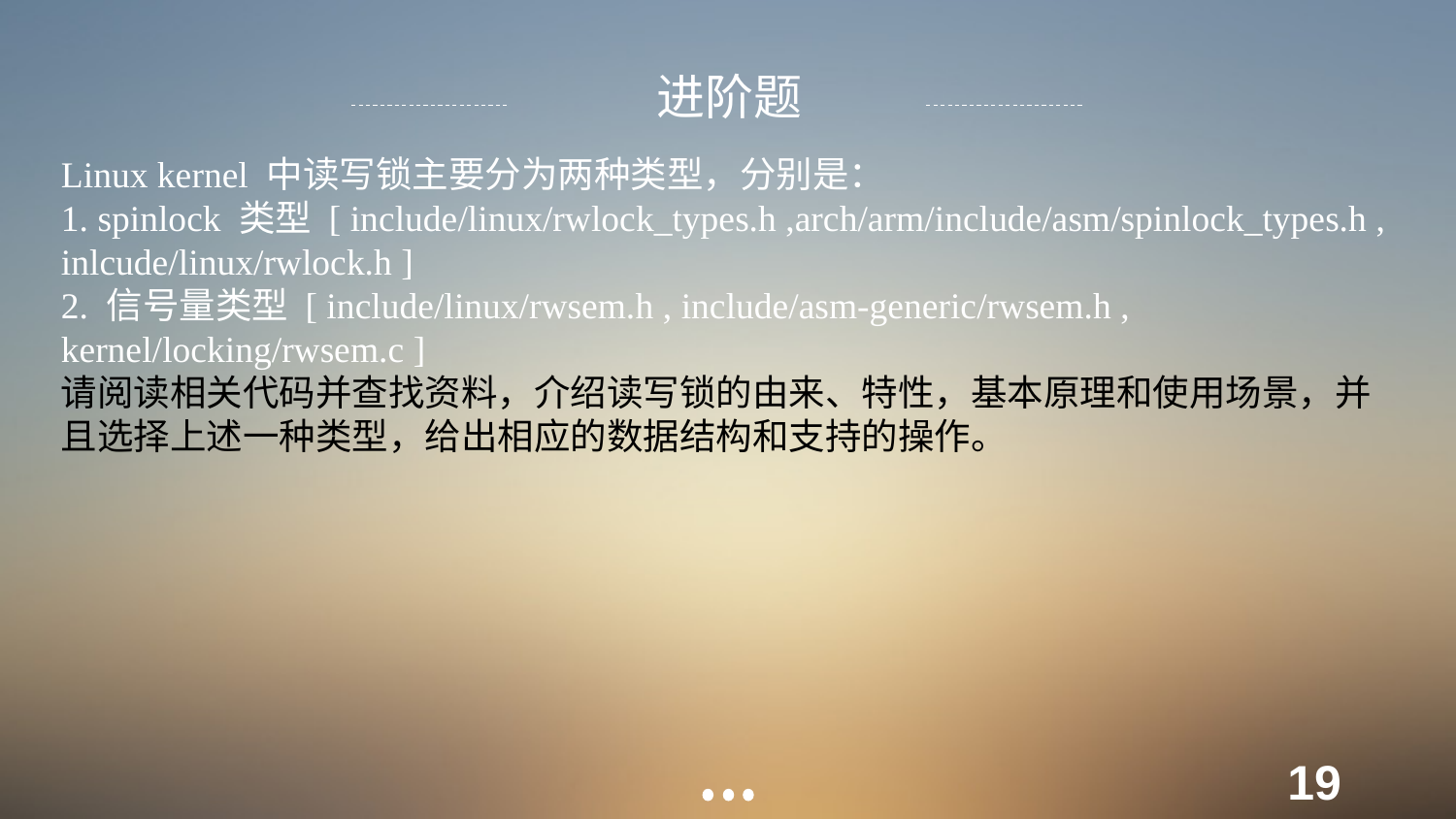

进阶题
Linux kernel 中读写锁主要分为两种类型，分别是：
1. spinlock 类型 [ include/linux/rwlock_types.h ,arch/arm/include/asm/spinlock_types.h , inlcude/linux/rwlock.h ]
2. 信号量类型 [ include/linux/rwsem.h , include/asm-generic/rwsem.h ,
kernel/locking/rwsem.c ]
请阅读相关代码并查找资料，介绍读写锁的由来、特性，基本原理和使用场景，并且选择上述一种类型，给出相应的数据结构和支持的操作。
19